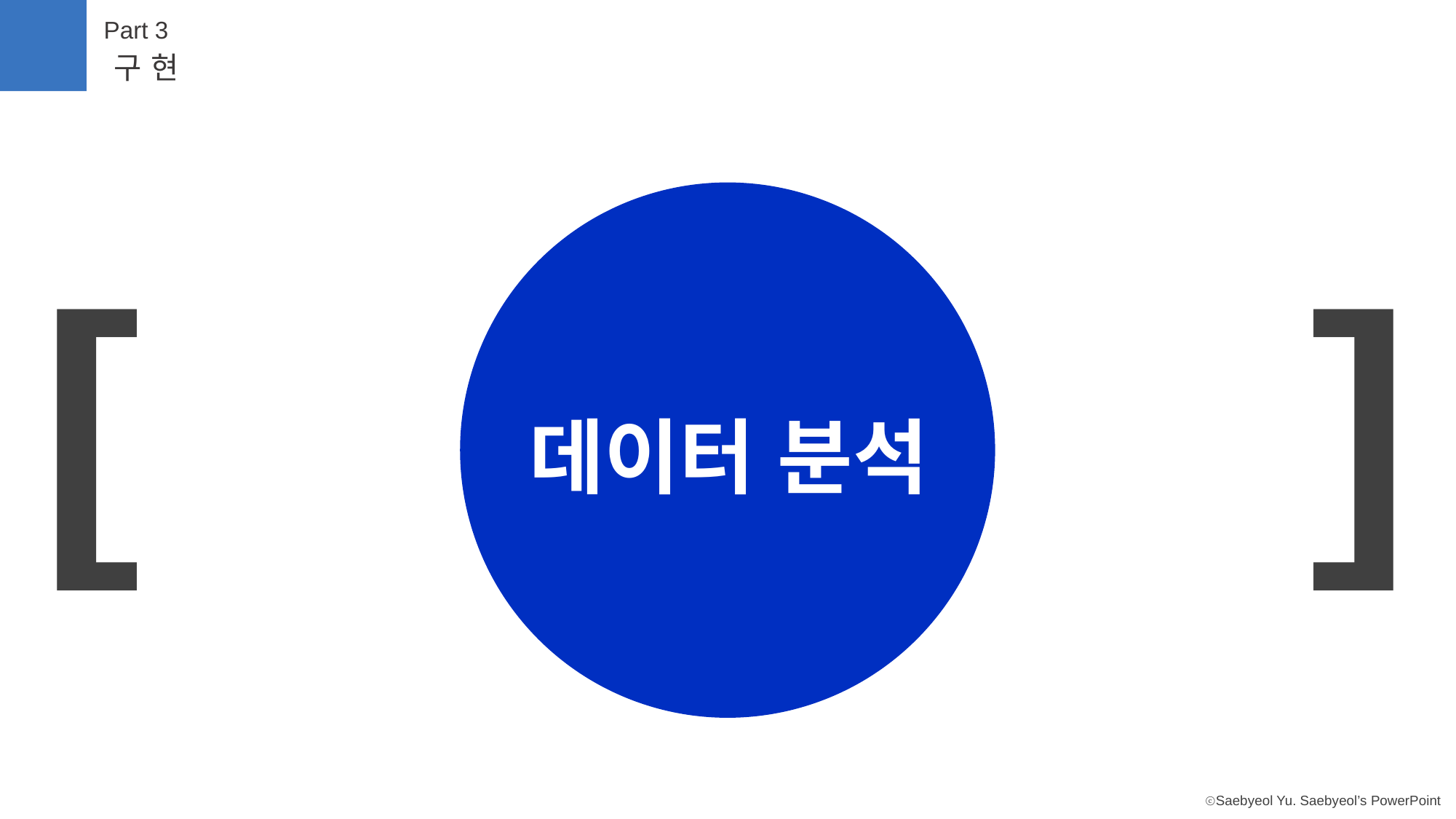

Part 3
구현

[              ]
데이터 분석